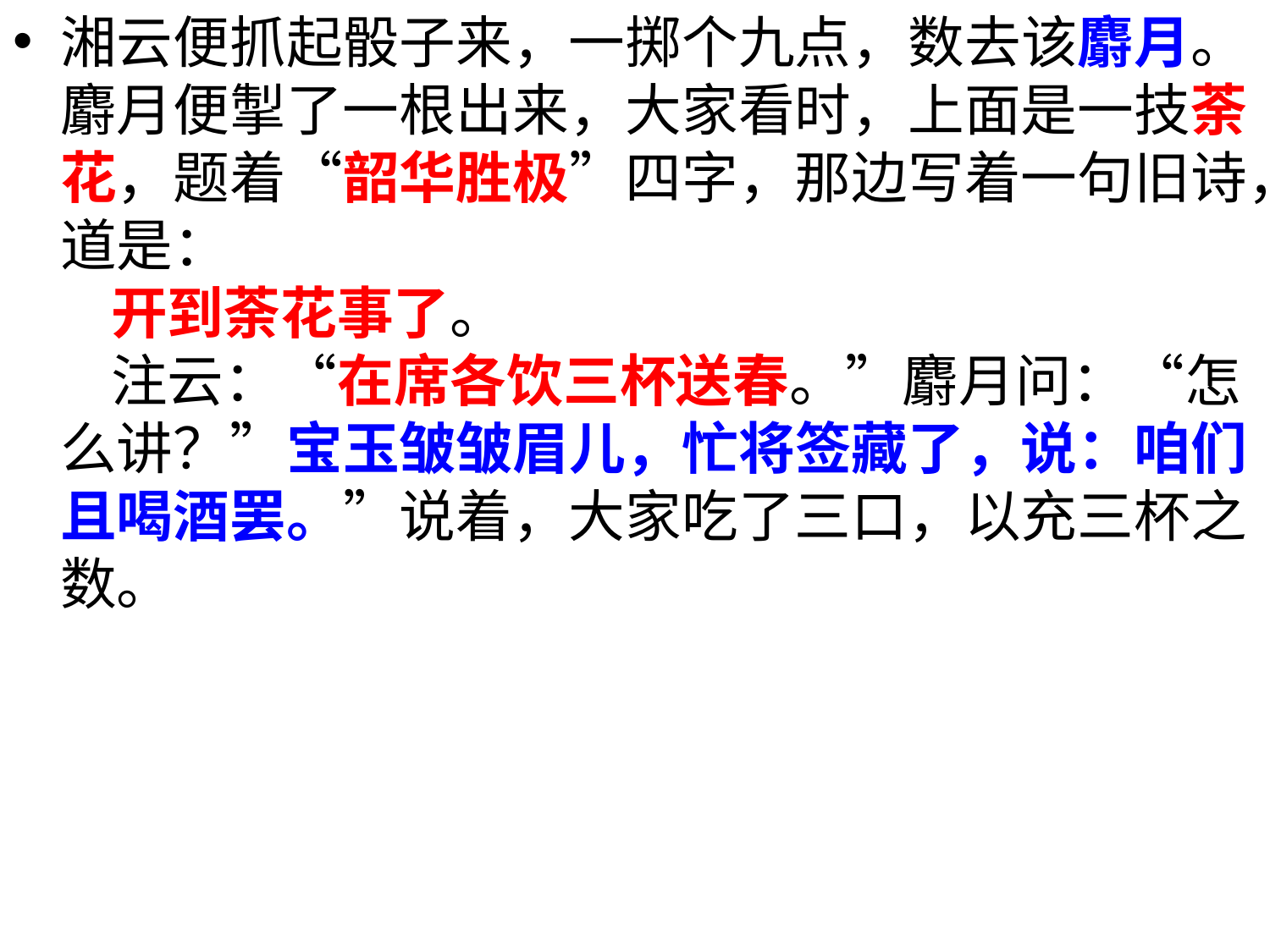

湘云便抓起骰子来，一掷个九点，数去该麝月。麝月便掣了一根出来，大家看时，上面是一技荼花，题着“韶华胜极”四字，那边写着一句旧诗，道是：
    开到荼花事了。
    注云：“在席各饮三杯送春。”麝月问：“怎么讲？”宝玉皱皱眉儿，忙将签藏了，说：咱们且喝酒罢。”说着，大家吃了三口，以充三杯之数。